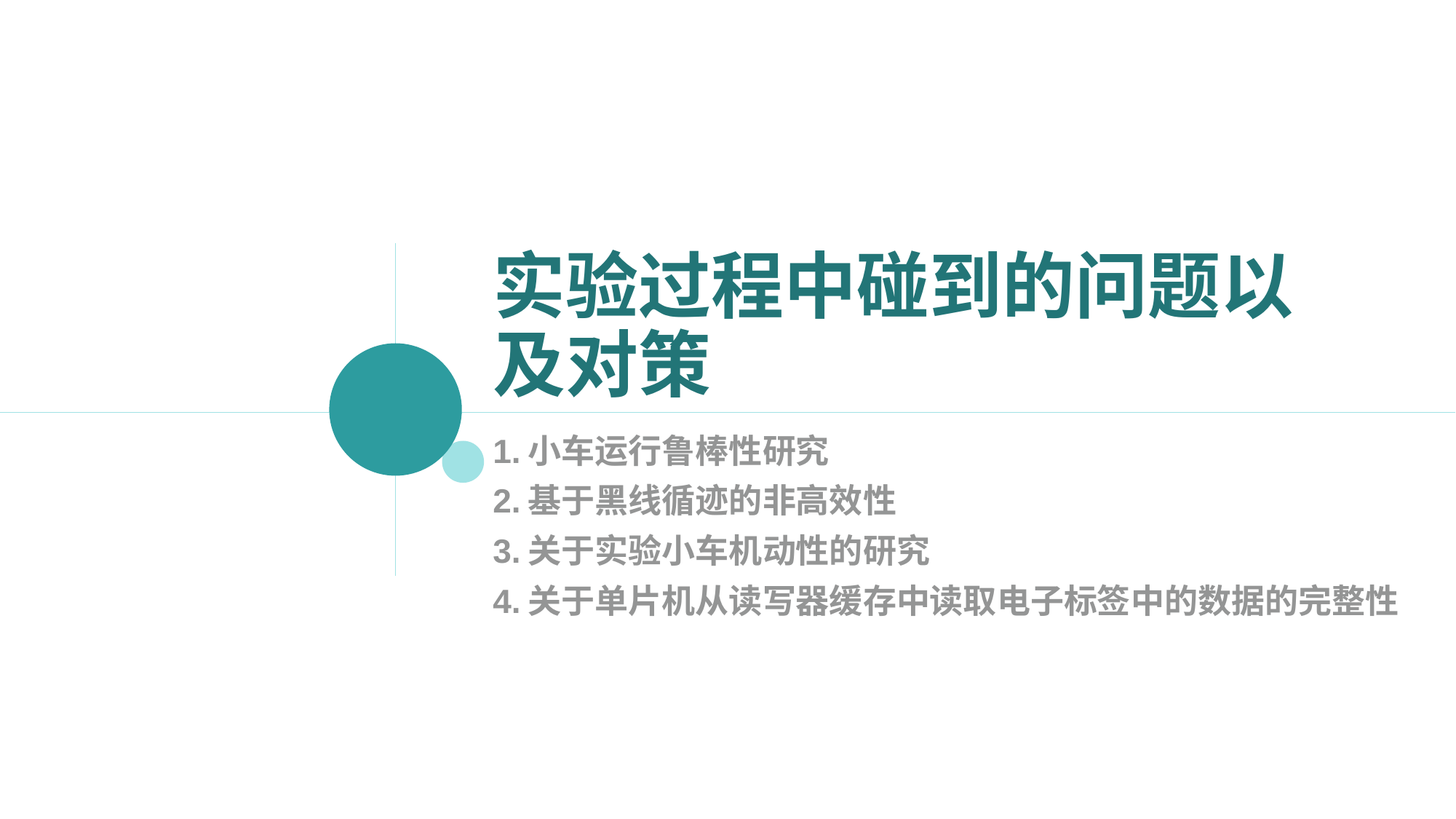

# 实验过程中碰到的问题以及对策
1.小车运行鲁棒性研究
2.基于黑线循迹的非高效性
3.关于实验小车机动性的研究
4.关于单片机从读写器缓存中读取电子标签中的数据的完整性